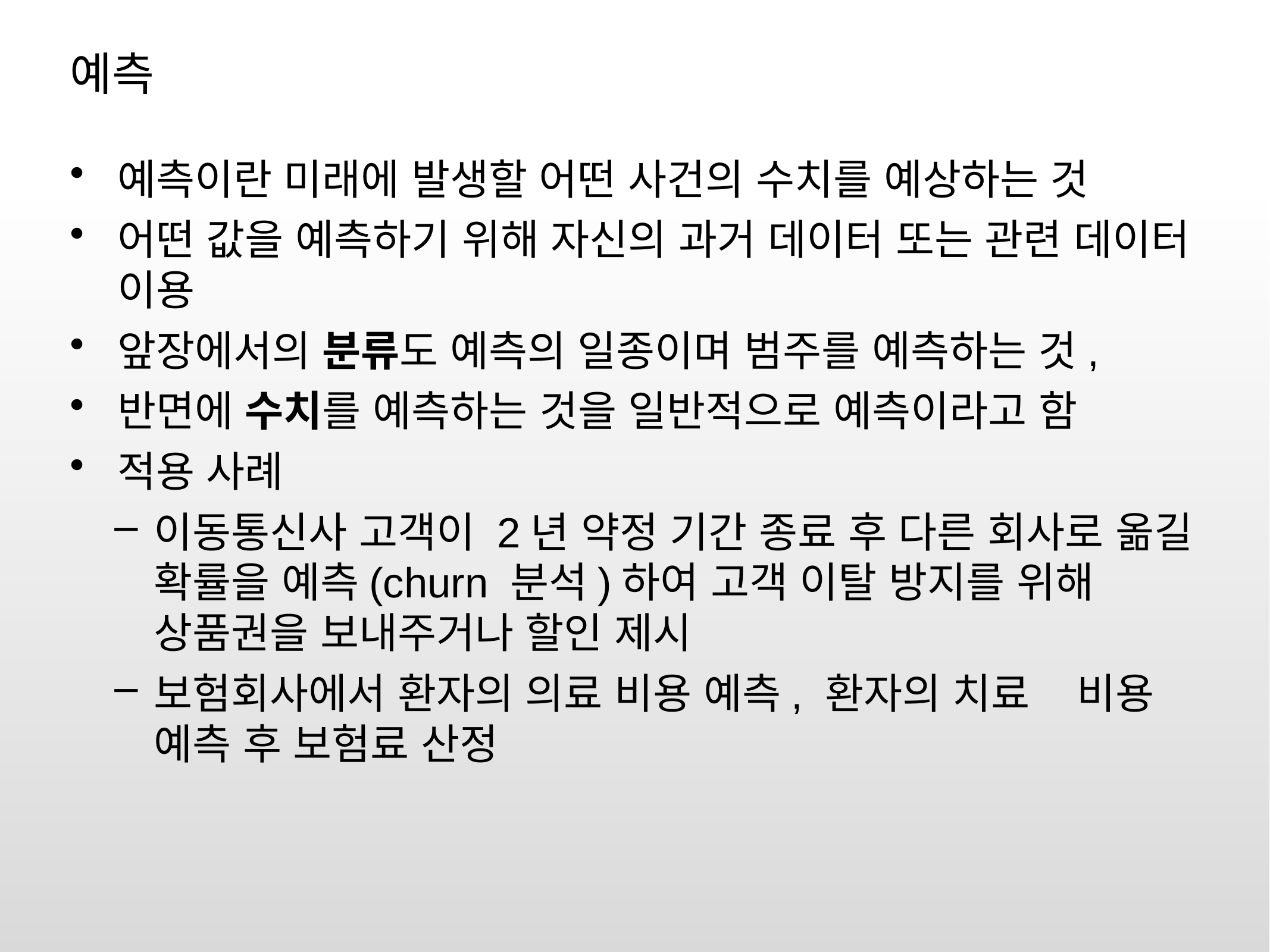

# 예측
예측이란 미래에 발생할 어떤 사건의 수치를 예상하는 것
어떤 값을 예측하기 위해 자신의 과거 데이터 또는 관련 데이터 이용
앞장에서의 분류도 예측의 일종이며 범주를 예측하는 것,
반면에 수치를 예측하는 것을 일반적으로 예측이라고 함
적용 사례
이동통신사 고객이 2년 약정 기간 종료 후 다른 회사로 옮길 확률을 예측(churn 분석)하여 고객 이탈 방지를 위해 상품권을 보내주거나 할인 제시
보험회사에서 환자의 의료 비용 예측, 환자의 치료    비용 예측 후 보험료 산정
221